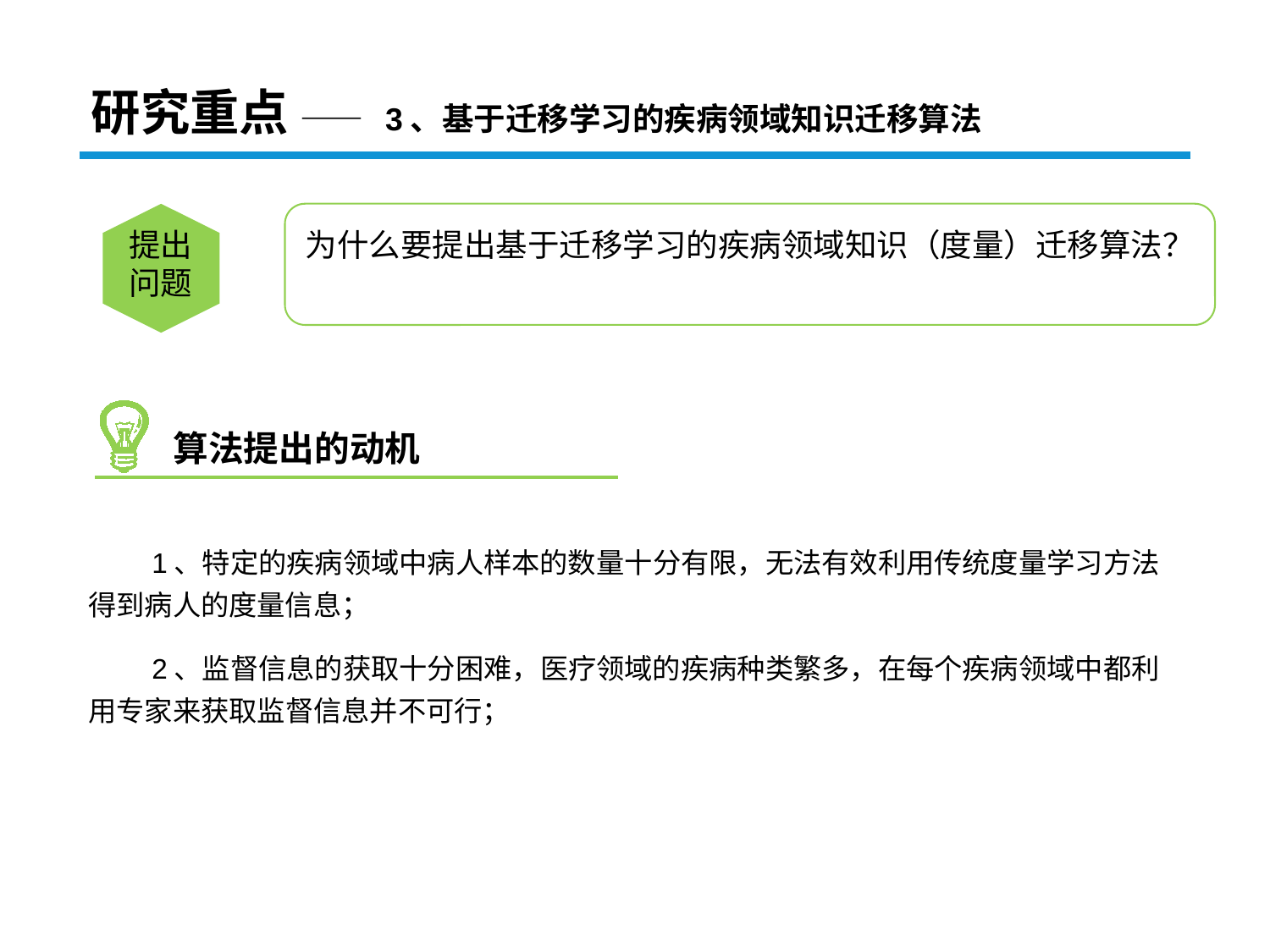

研究重点 ——  3、基于迁移学习的疾病领域知识迁移算法

提出问题

为什么要提出基于迁移学习的疾病领域知识（度量）迁移算法？

算法提出的动机
1、特定的疾病领域中病人样本的数量十分有限，无法有效利用传统度量学习方法得到病人的度量信息；
2、监督信息的获取十分困难，医疗领域的疾病种类繁多，在每个疾病领域中都利用专家来获取监督信息并不可行；